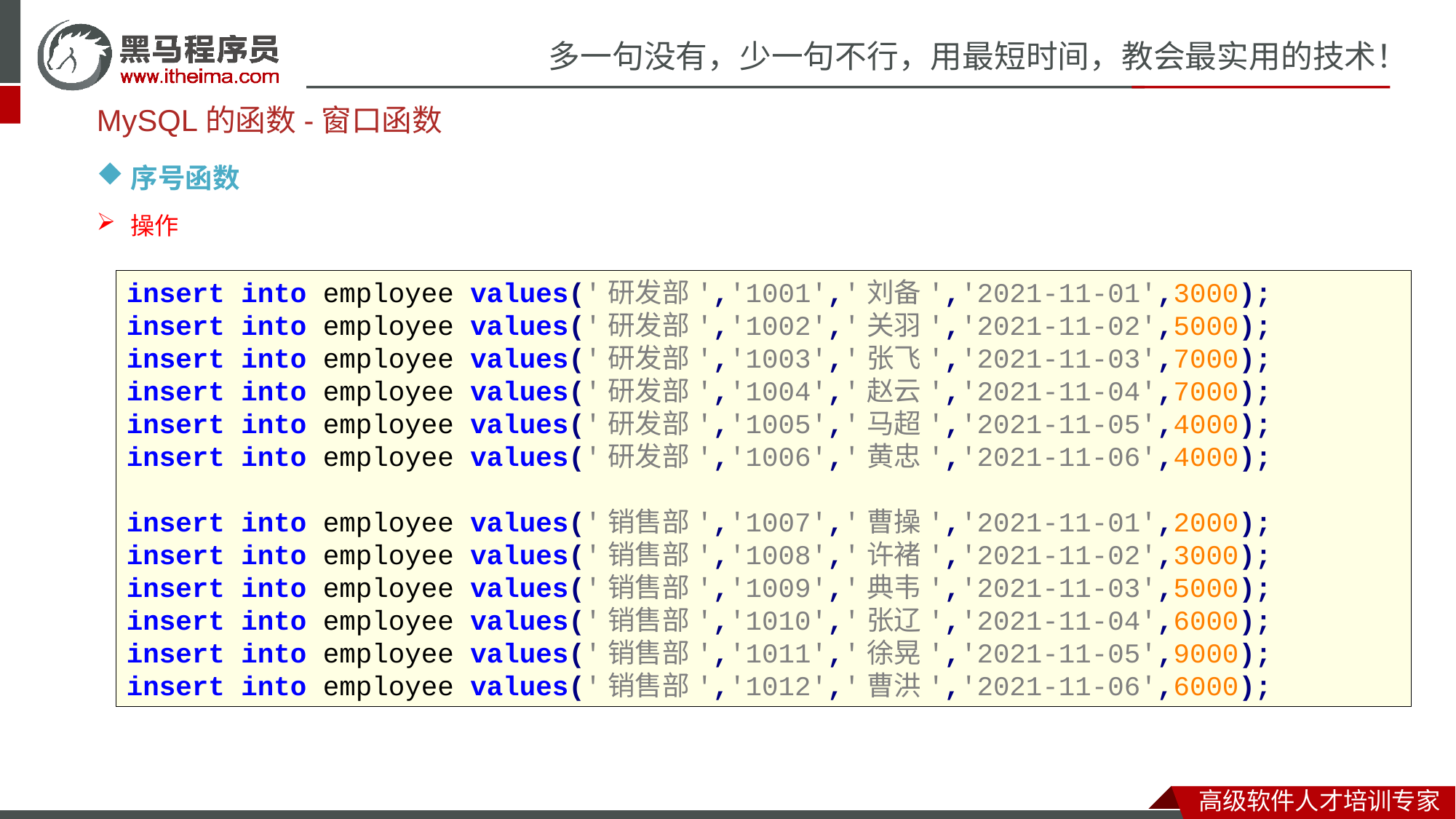

MySQL的函数-窗口函数
序号函数
操作
insert into employee values('研发部','1001','刘备','2021-11-01',3000);
insert into employee values('研发部','1002','关羽','2021-11-02',5000);
insert into employee values('研发部','1003','张飞','2021-11-03',7000);
insert into employee values('研发部','1004','赵云','2021-11-04',7000);
insert into employee values('研发部','1005','马超','2021-11-05',4000);
insert into employee values('研发部','1006','黄忠','2021-11-06',4000);

insert into employee values('销售部','1007','曹操','2021-11-01',2000);
insert into employee values('销售部','1008','许褚','2021-11-02',3000);
insert into employee values('销售部','1009','典韦','2021-11-03',5000);
insert into employee values('销售部','1010','张辽','2021-11-04',6000);
insert into employee values('销售部','1011','徐晃','2021-11-05',9000);
insert into employee values('销售部','1012','曹洪','2021-11-06',6000);